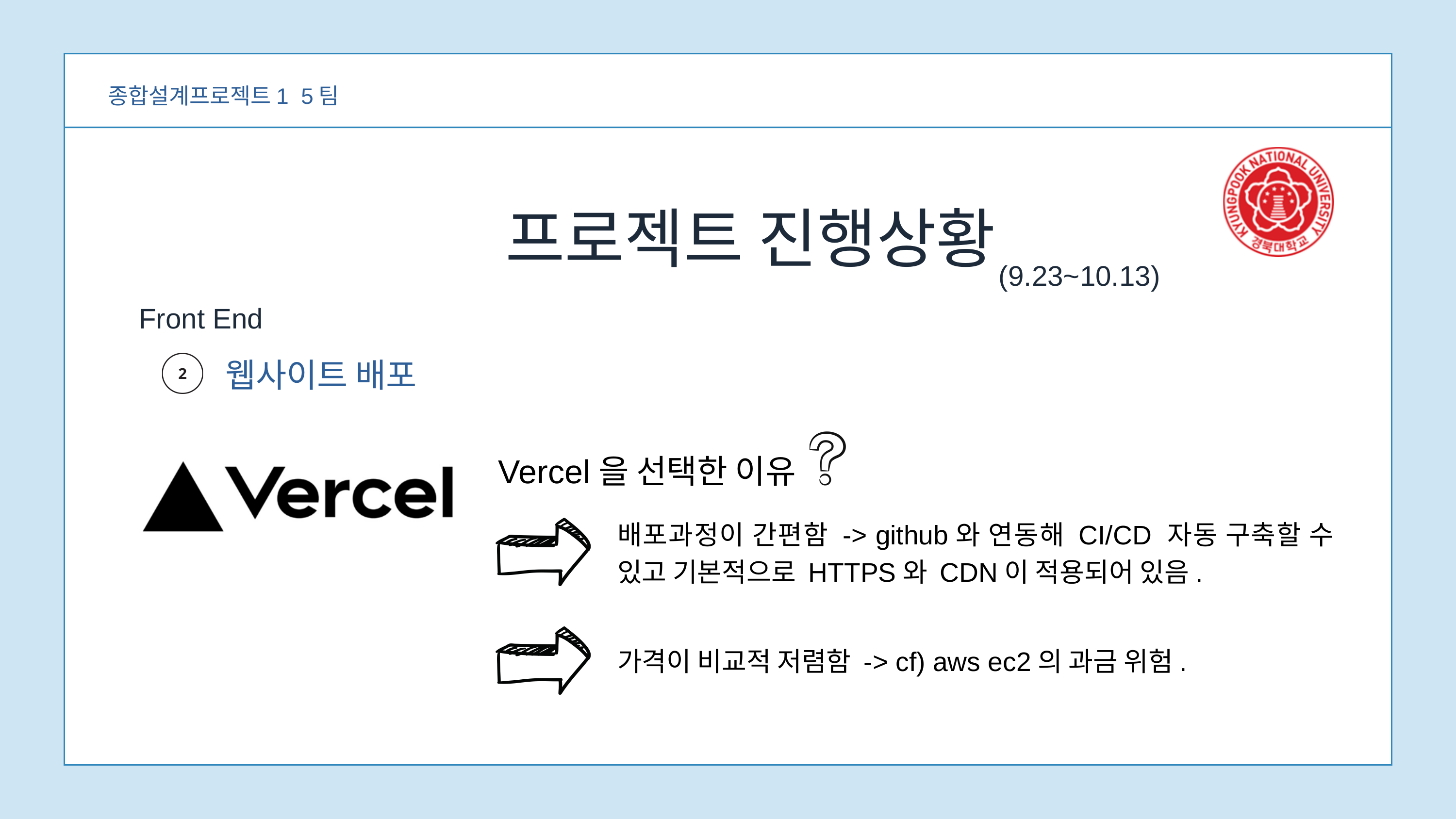

종합설계프로젝트1  5팀

프로젝트 진행상황
(9.23~10.13)
Front End
웹사이트 배포

Vercel을 선택한 이유
배포과정이 간편함 -> github와 연동해 CI/CD 자동 구축할 수 있고 기본적으로 HTTPS와 CDN이 적용되어 있음.

가격이 비교적 저렴함 -> cf) aws ec2의 과금 위험.